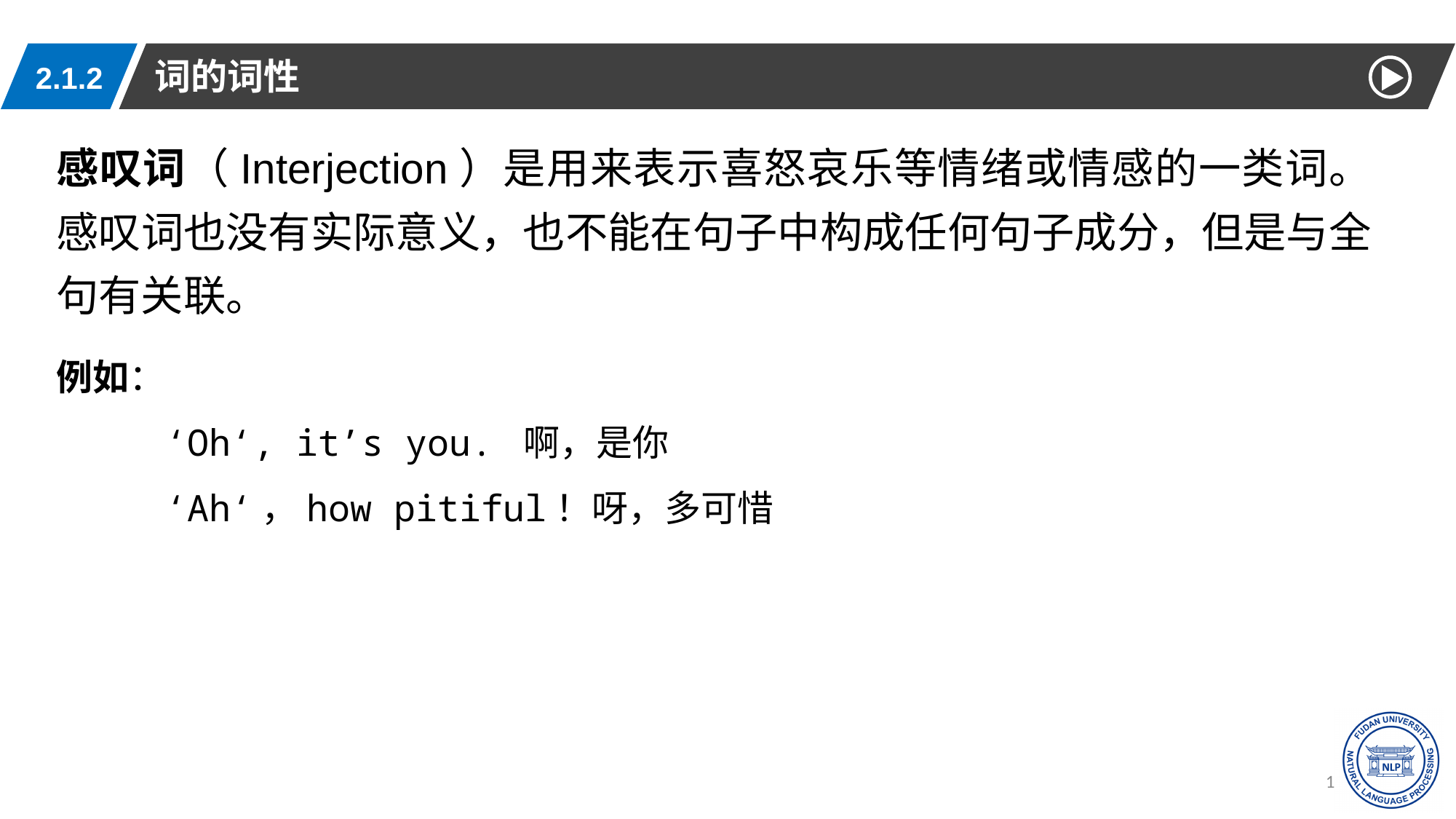

词的词性
2.1.2

感叹词（Interjection）是用来表示喜怒哀乐等情绪或情感的一类词。感叹词也没有实际意义，也不能在句子中构成任何句子成分，但是与全句有关联。
例如：
‘Oh‘, it’s you. 啊，是你
‘Ah‘，how pitiful！呀，多可惜
19